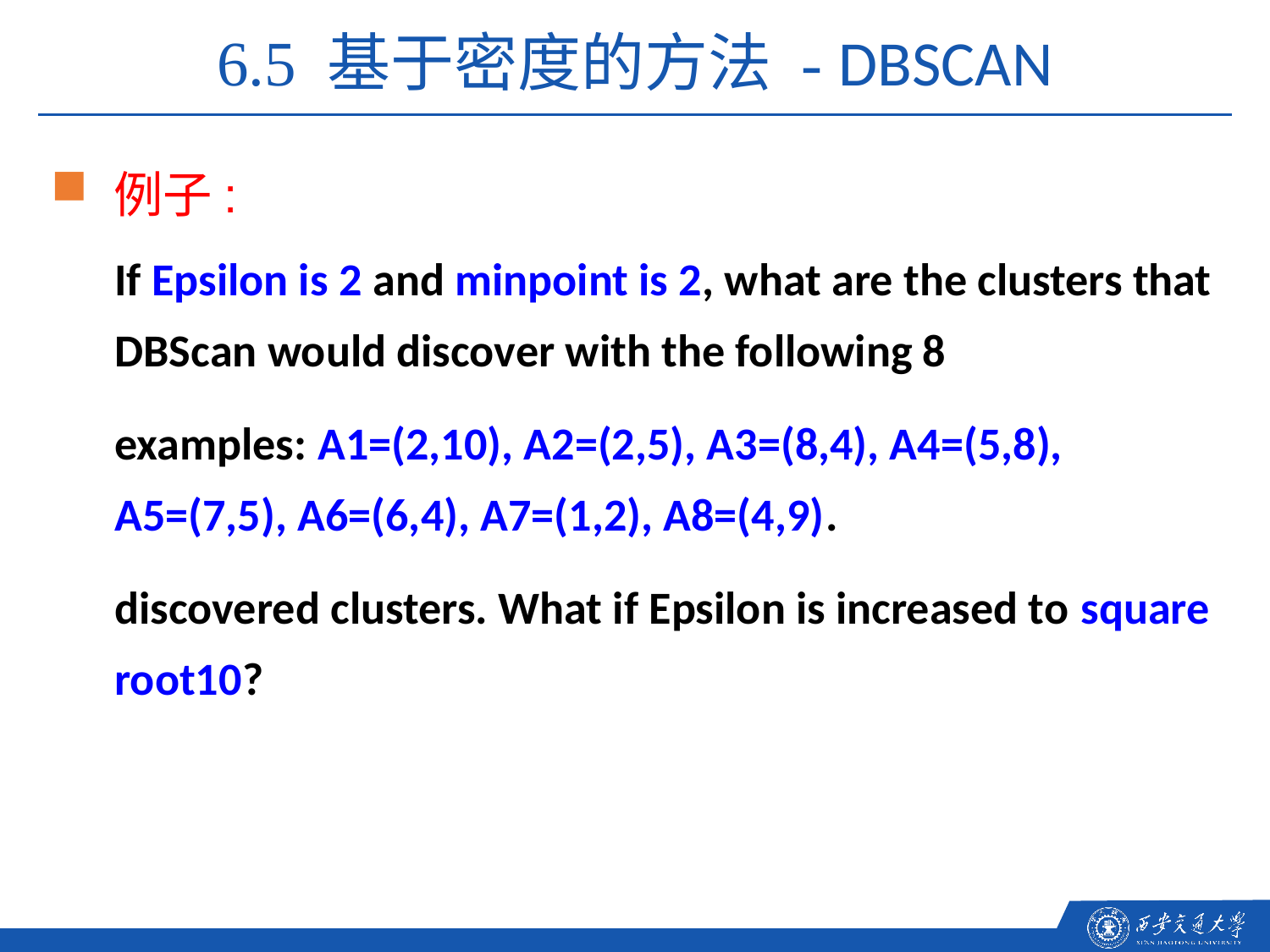

6.5 基于密度的方法 - DBSCAN
例子:
If Epsilon is 2 and minpoint is 2, what are the clusters that DBScan would discover with the following 8
examples: A1=(2,10), A2=(2,5), A3=(8,4), A4=(5,8), A5=(7,5), A6=(6,4), A7=(1,2), A8=(4,9).
discovered clusters. What if Epsilon is increased to square root10?